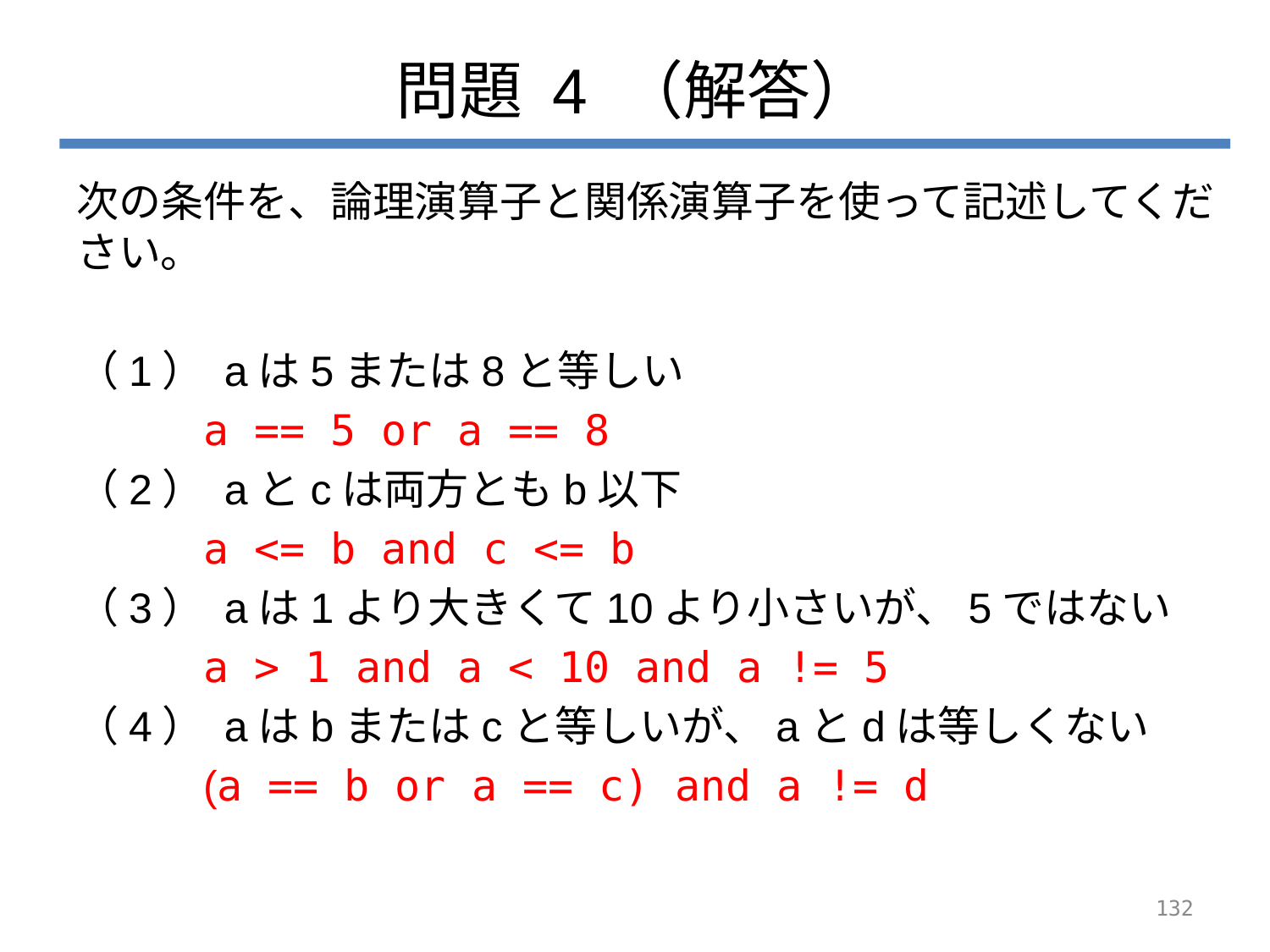

# 問題 4 （解答）
次の条件を、論理演算子と関係演算子を使って記述してください。

（1） aは5または8と等しい
	a == 5 or a == 8
（2） aとcは両方ともb以下
	a <= b and c <= b
（3） aは1より大きくて10より小さいが、5ではない
	a > 1 and a < 10 and a != 5
（4） aはbまたはcと等しいが、aとdは等しくない
	(a == b or a == c) and a != d

132